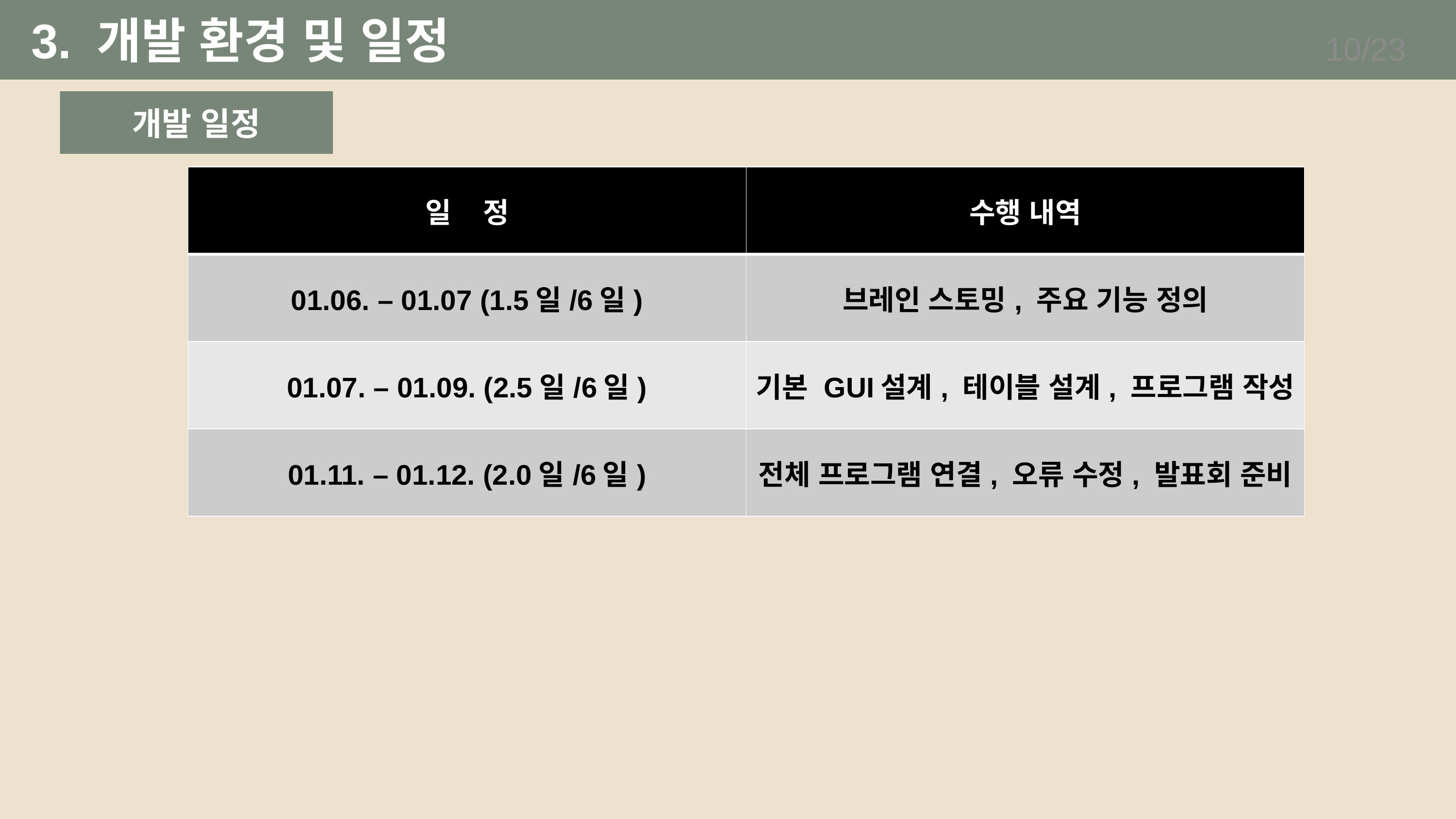

3. 개발 환경 및 일정
10/23
개발 일정
| 일 정 | 수행 내역 |
| --- | --- |
| 01.06. – 01.07 (1.5일/6일) | 브레인 스토밍, 주요 기능 정의 |
| 01.07. – 01.09. (2.5일/6일) | 기본 GUI설계, 테이블 설계, 프로그램 작성 |
| 01.11. – 01.12. (2.0일/6일) | 전체 프로그램 연결, 오류 수정, 발표회 준비 |